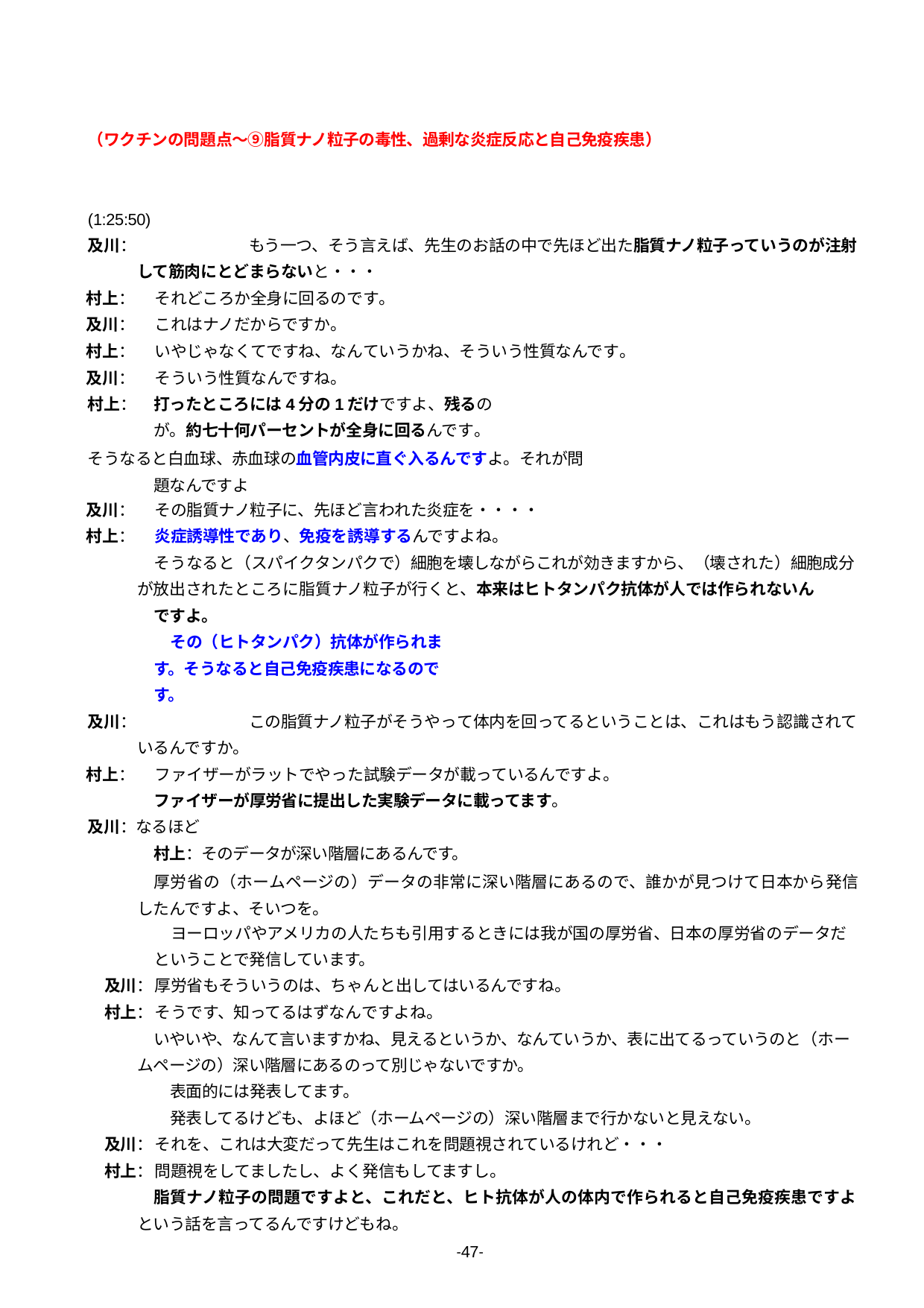

（ワクチンの問題点～⑨脂質ナノ粒子の毒性、過剰な炎症反応と自己免疫疾患）
(1:25:50)
及川：		もう一つ、そう言えば、先生のお話の中で先ほど出た脂質ナノ粒子っていうのが注射して筋肉にとどまらないと・・・
村上：	それどころか全身に回るのです。
及川：	これはナノだからですか。
村上：	いやじゃなくてですね、なんていうかね、そういう性質なんです。
及川：	そういう性質なんですね。
村上：	打ったところには4分の1だけですよ、残るのが。約七十何パーセントが全身に回るんです。
そうなると白血球、赤血球の血管内皮に直ぐ入るんですよ。それが問題なんですよ
及川：	その脂質ナノ粒子に、先ほど言われた炎症を・・・・
村上：	炎症誘導性であり、免疫を誘導するんですよね。
そうなると（スパイクタンパクで）細胞を壊しながらこれが効きますから、（壊された）細胞成分が放出されたところに脂質ナノ粒子が行くと、本来はヒトタンパク抗体が人では作られないん
ですよ。
その（ヒトタンパク）抗体が作られます。そうなると自己免疫疾患になるのです。
及川：		この脂質ナノ粒子がそうやって体内を回ってるということは、これはもう認識されているんですか。
村上：	ファイザーがラットでやった試験データが載っているんですよ。
ファイザーが厚労省に提出した実験データに載ってます。及川：なるほど
村上：そのデータが深い階層にあるんです。
厚労省の（ホームページの）データの非常に深い階層にあるので、誰かが見つけて日本から発信したんですよ、そいつを。
ヨーロッパやアメリカの人たちも引用するときには我が国の厚労省、日本の厚労省のデータだ
ということで発信しています。
及川：	厚労省もそういうのは、ちゃんと出してはいるんですね。
村上：	そうです、知ってるはずなんですよね。
いやいや、なんて言いますかね、見えるというか、なんていうか、表に出てるっていうのと（ホームページの）深い階層にあるのって別じゃないですか。
表面的には発表してます。
発表してるけども、よほど（ホームページの）深い階層まで行かないと見えない。
及川：	それを、これは大変だって先生はこれを問題視されているけれど・・・
村上：	問題視をしてましたし、よく発信もしてますし。
脂質ナノ粒子の問題ですよと、これだと、ヒト抗体が人の体内で作られると自己免疫疾患ですよという話を言ってるんですけどもね。
-47-